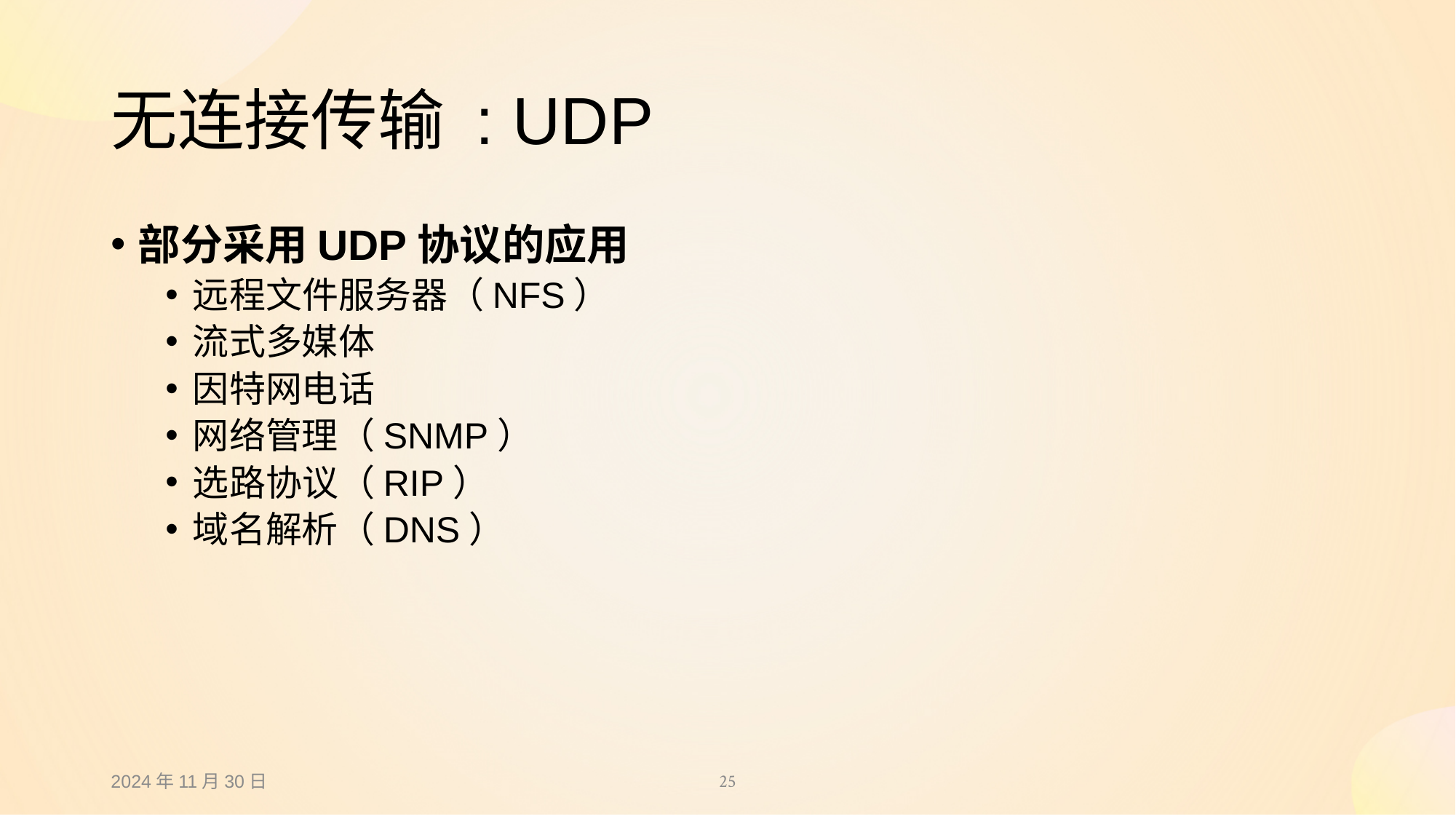

# 无连接传输 : UDP
部分采用UDP协议的应用
远程文件服务器（NFS）
流式多媒体
因特网电话
网络管理（SNMP）
选路协议（RIP）
域名解析（DNS）
2024年11月30日
25